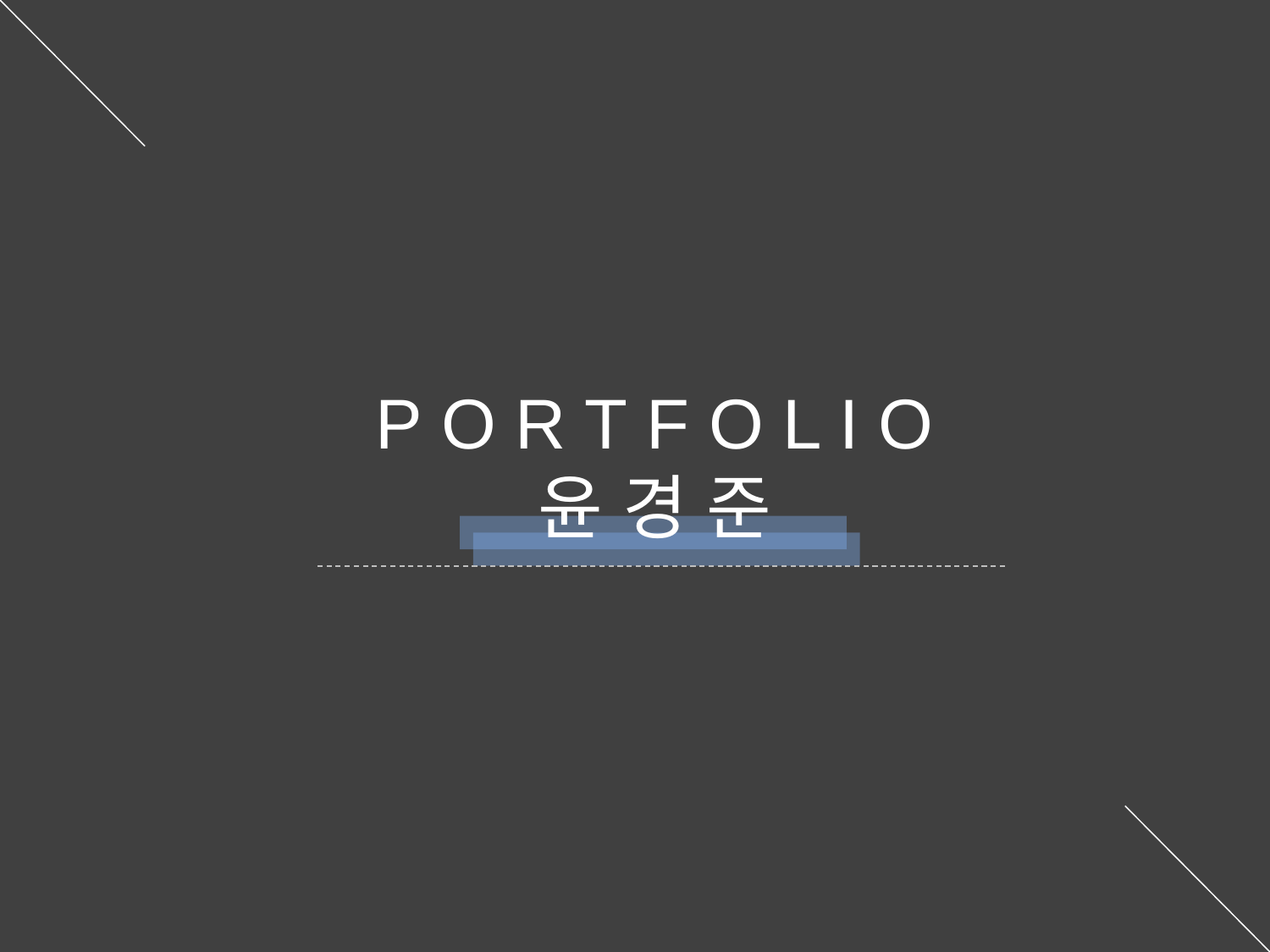

P O R T F O L I O
윤 경 준